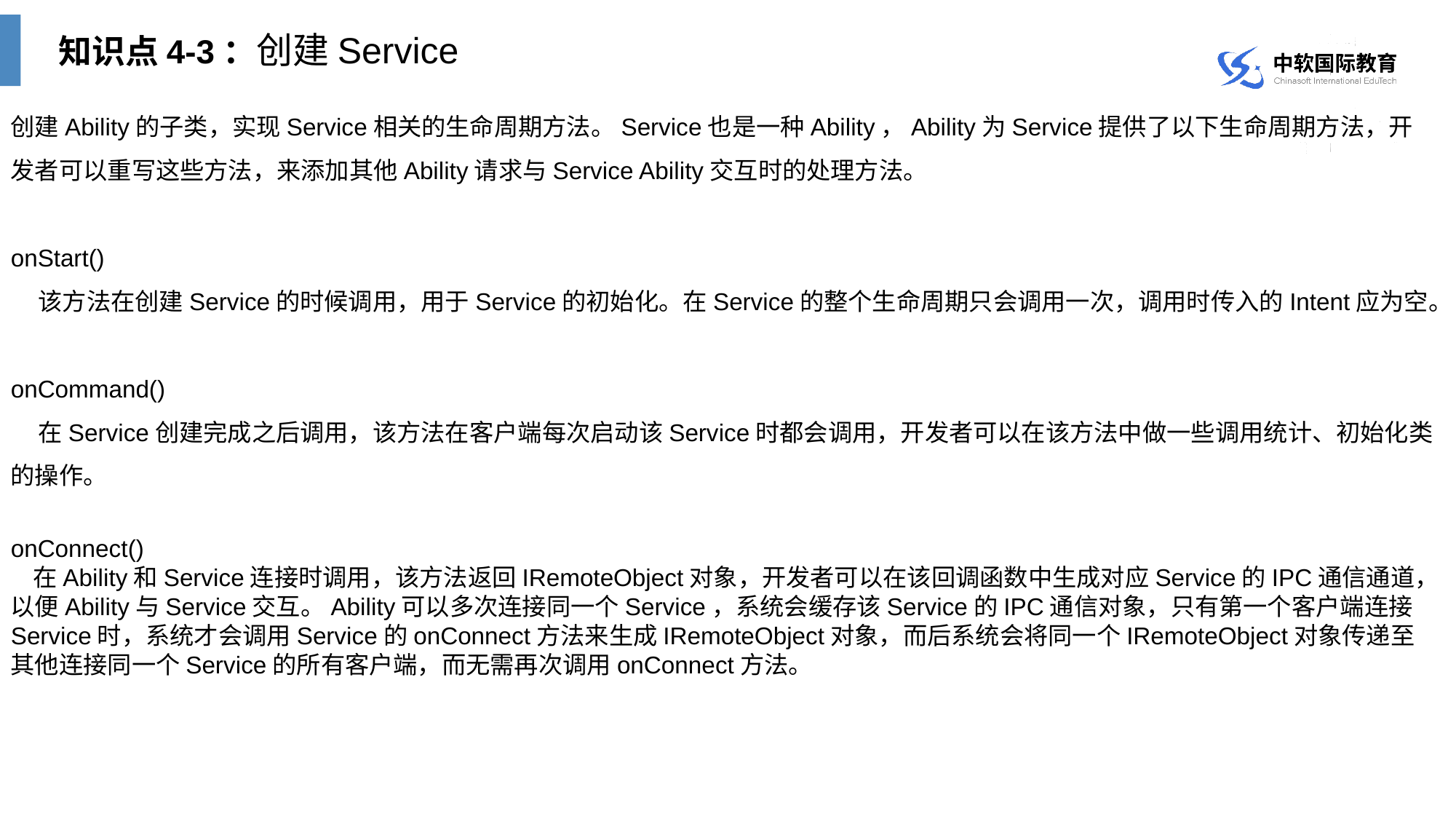

知识点4-3：创建Service
创建Ability的子类，实现Service相关的生命周期方法。Service也是一种Ability，Ability为Service提供了以下生命周期方法，开发者可以重写这些方法，来添加其他Ability请求与Service Ability交互时的处理方法。

onStart()
    该方法在创建Service的时候调用，用于Service的初始化。在Service的整个生命周期只会调用一次，调用时传入的Intent应为空。

onCommand()
    在Service创建完成之后调用，该方法在客户端每次启动该Service时都会调用，开发者可以在该方法中做一些调用统计、初始化类的操作。

onConnect​()
   在Ability和Service连接时调用，该方法返回IRemoteObject对象，开发者可以在该回调函数中生成对应Service的IPC通信通道，以便Ability与Service交互。Ability可以多次连接同一个Service，系统会缓存该Service的IPC通信对象，只有第一个客户端连接Service时，系统才会调用Service的onConnect方法来生成IRemoteObject对象，而后系统会将同一个IRemoteObject对象传递至其他连接同一个Service的所有客户端，而无需再次调用onConnect方法。